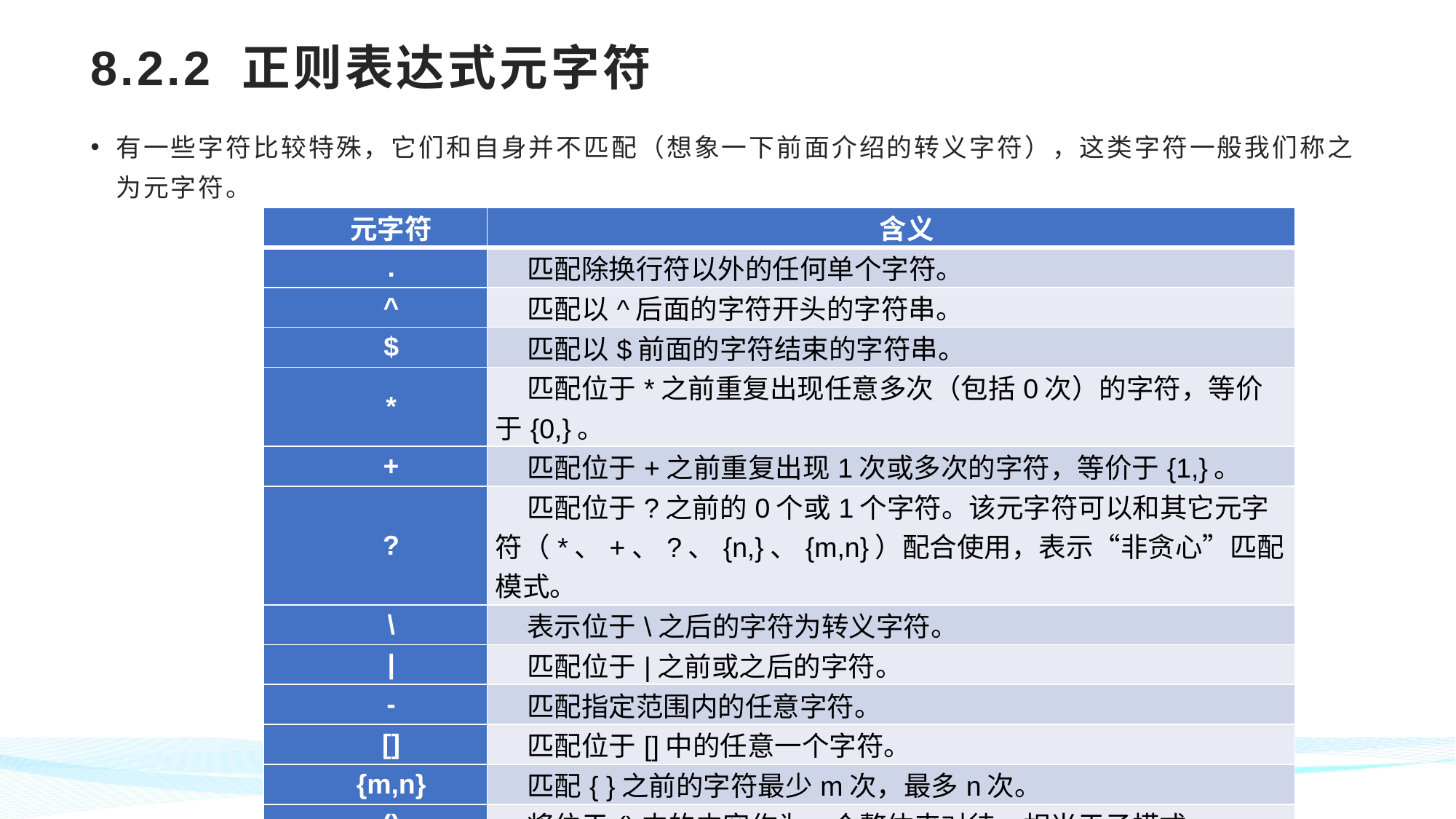

# 8.2.2 正则表达式元字符
有一些字符比较特殊，它们和自身并不匹配（想象一下前面介绍的转义字符），这类字符一般我们称之为元字符。
| 元字符 | 含义 |
| --- | --- |
| . | 匹配除换行符以外的任何单个字符。 |
| ^ | 匹配以^后面的字符开头的字符串。 |
| $ | 匹配以$前面的字符结束的字符串。 |
| \* | 匹配位于\*之前重复出现任意多次（包括0次）的字符，等价于{0,}。 |
| + | 匹配位于+之前重复出现1次或多次的字符，等价于{1,}。 |
| ? | 匹配位于?之前的0个或1个字符。该元字符可以和其它元字符（\*、+、?、{n,}、{m,n}）配合使用，表示“非贪心”匹配模式。 |
| \ | 表示位于\之后的字符为转义字符。 |
| | | 匹配位于|之前或之后的字符。 |
| - | 匹配指定范围内的任意字符。 |
| [] | 匹配位于[]中的任意一个字符。 |
| {m,n} | 匹配{ }之前的字符最少m次，最多n次。 |
| () | 将位于()内的内容作为一个整体来对待，相当于子模式。 |